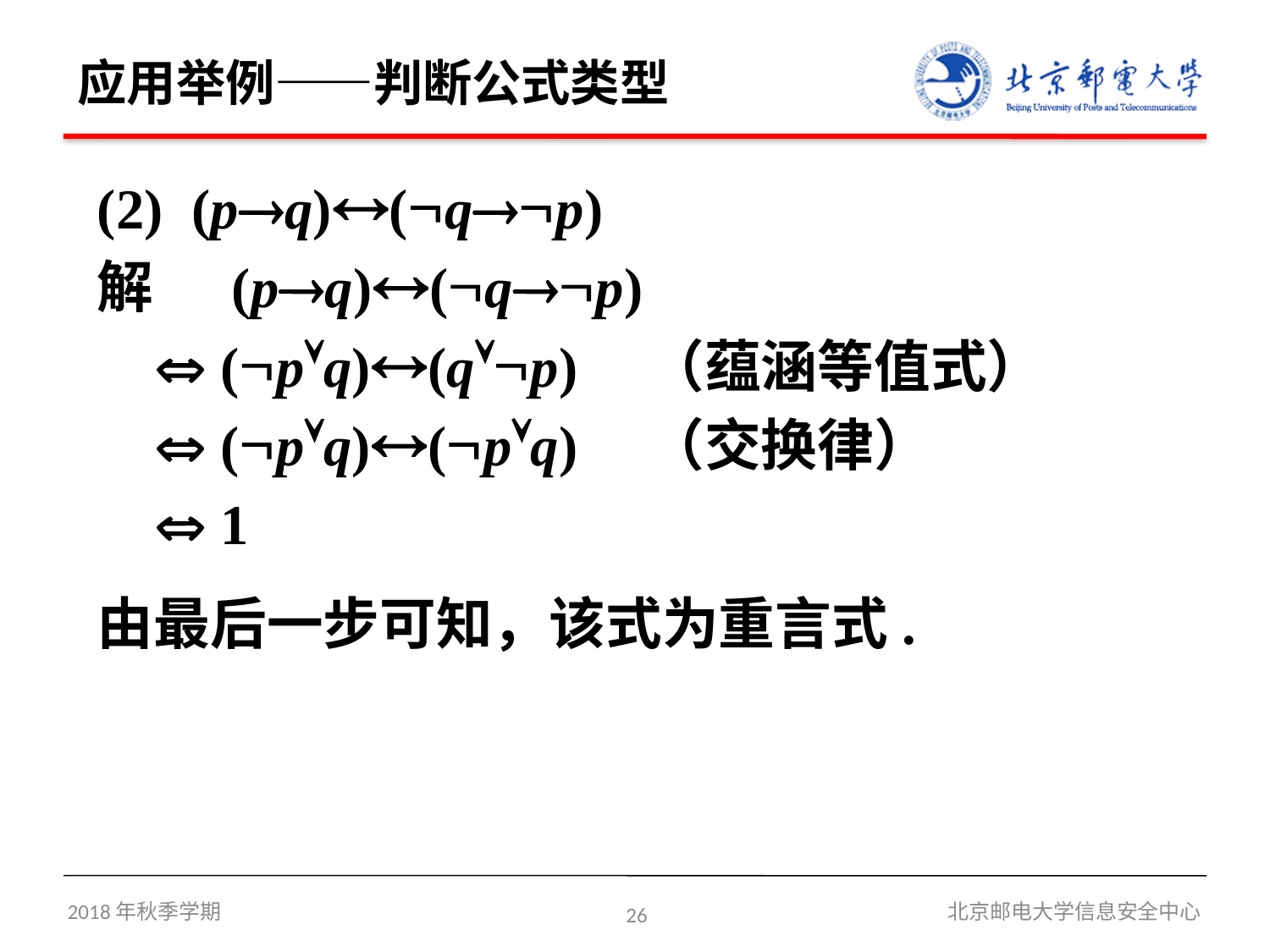

# 应用举例——判断公式类型
(2)  (p→q)↔(¬q→¬p)
解     (p→q)↔(¬q→¬p)
    ⇔ (¬p∨q)↔(q∨¬p)    （蕴涵等值式）
    ⇔ (¬p∨q)↔(¬p∨q)    （交换律）
    ⇔ 1
由最后一步可知，该式为重言式.

2018年秋季学期
26